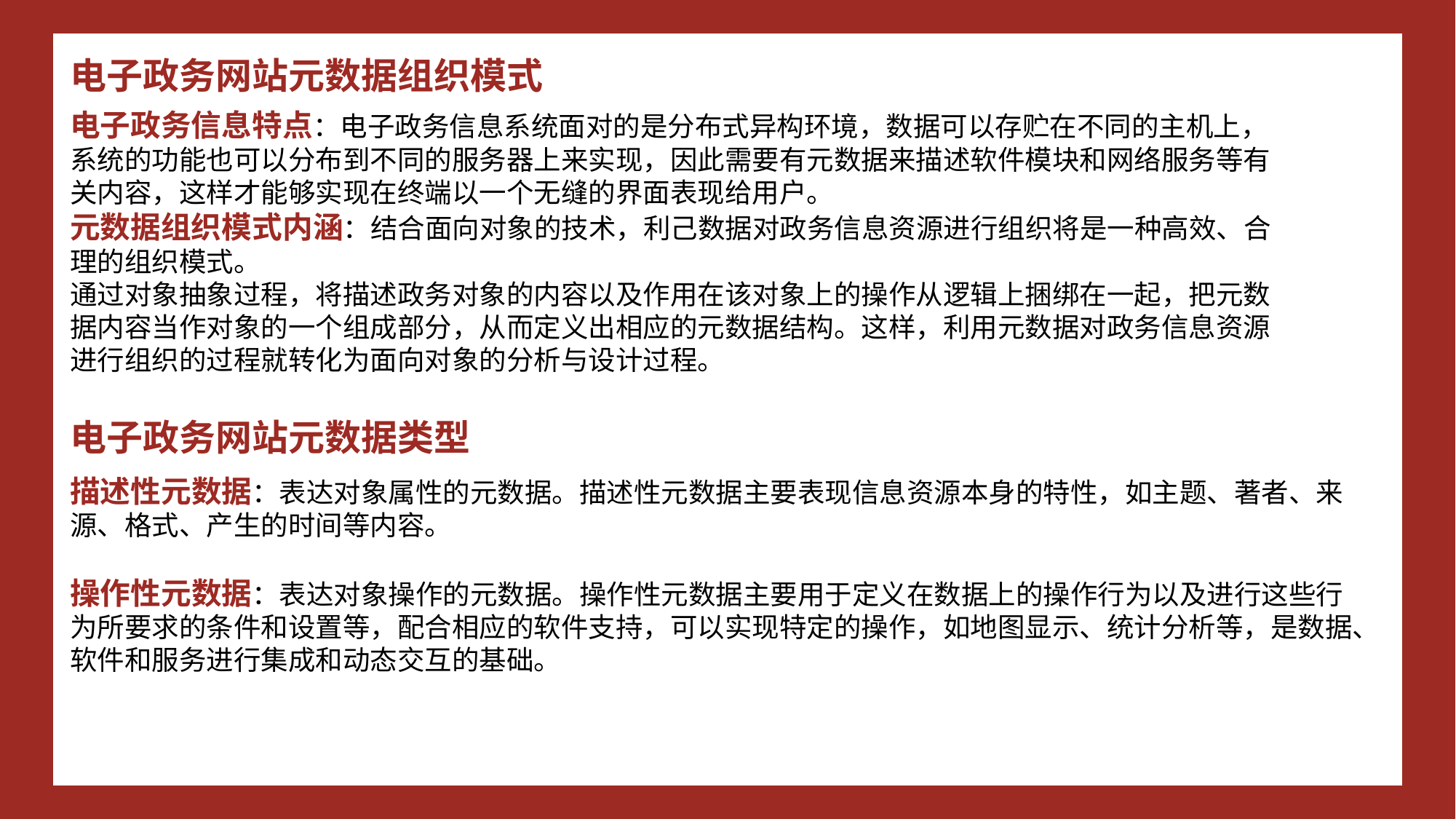

电子政务网站元数据组织模式

电子政务信息特点：电子政务信息系统面对的是分布式异构环境，数据可以存贮在不同的主机上，系统的功能也可以分布到不同的服务器上来实现，因此需要有元数据来描述软件模块和网络服务等有关内容，这样才能够实现在终端以一个无缝的界面表现给用户。
元数据组织模式内涵：结合面向对象的技术，利己数据对政务信息资源进行组织将是一种高效、合理的组织模式。
通过对象抽象过程，将描述政务对象的内容以及作用在该对象上的操作从逻辑上捆绑在一起，把元数据内容当作对象的一个组成部分，从而定义出相应的元数据结构。这样，利用元数据对政务信息资源进行组织的过程就转化为面向对象的分析与设计过程。
电子政务网站元数据类型

描述性元数据：表达对象属性的元数据。描述性元数据主要表现信息资源本身的特性，如主题、著者、来源、格式、产生的时间等内容。

操作性元数据：表达对象操作的元数据。操作性元数据主要用于定义在数据上的操作行为以及进行这些行为所要求的条件和设置等，配合相应的软件支持，可以实现特定的操作，如地图显示、统计分析等，是数据、软件和服务进行集成和动态交互的基础。